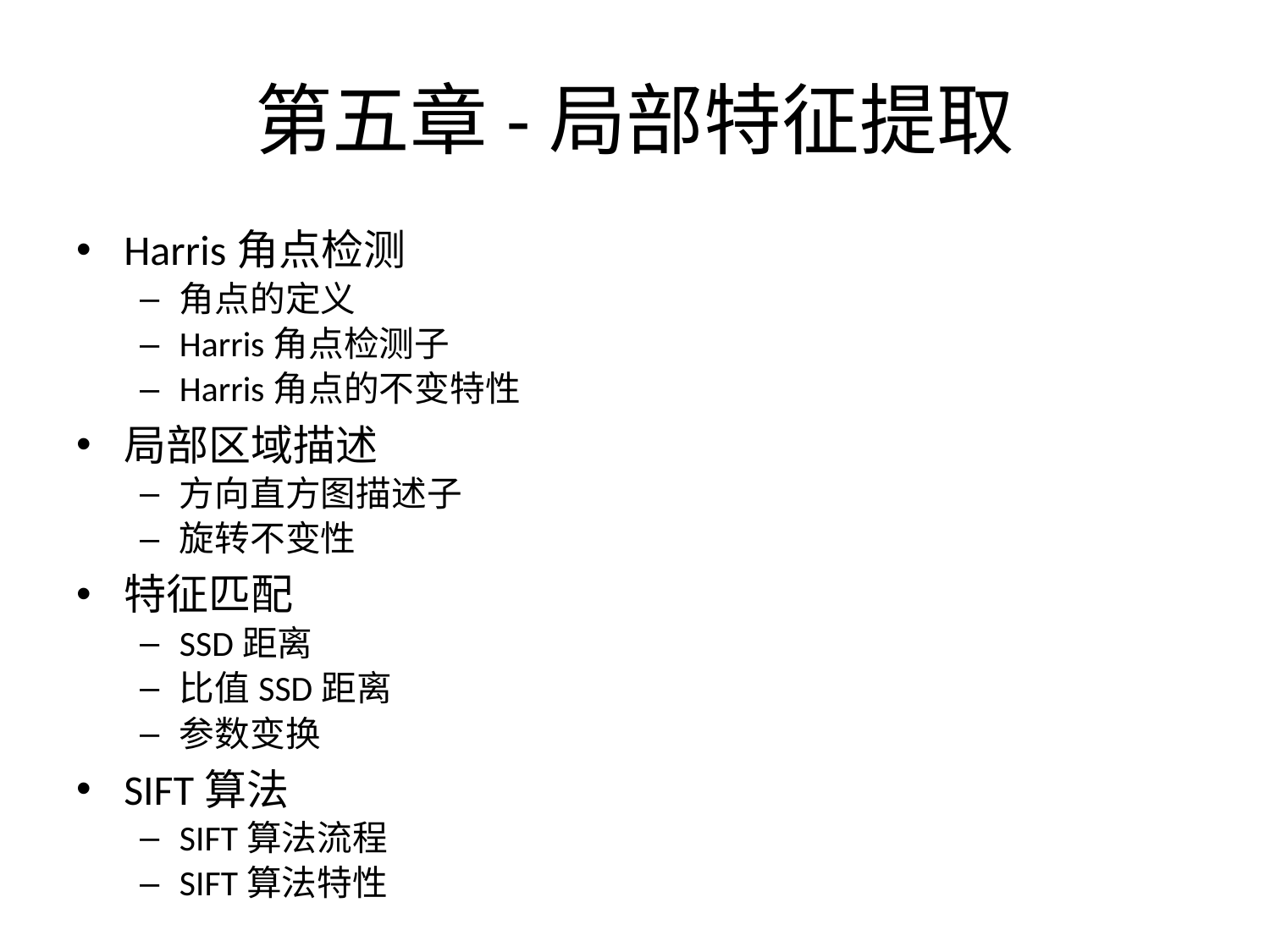

# 第五章-局部特征提取
Harris角点检测
角点的定义
Harris角点检测子
Harris角点的不变特性
局部区域描述
方向直方图描述子
旋转不变性
特征匹配
SSD距离
比值SSD距离
参数变换
SIFT算法
SIFT算法流程
SIFT算法特性